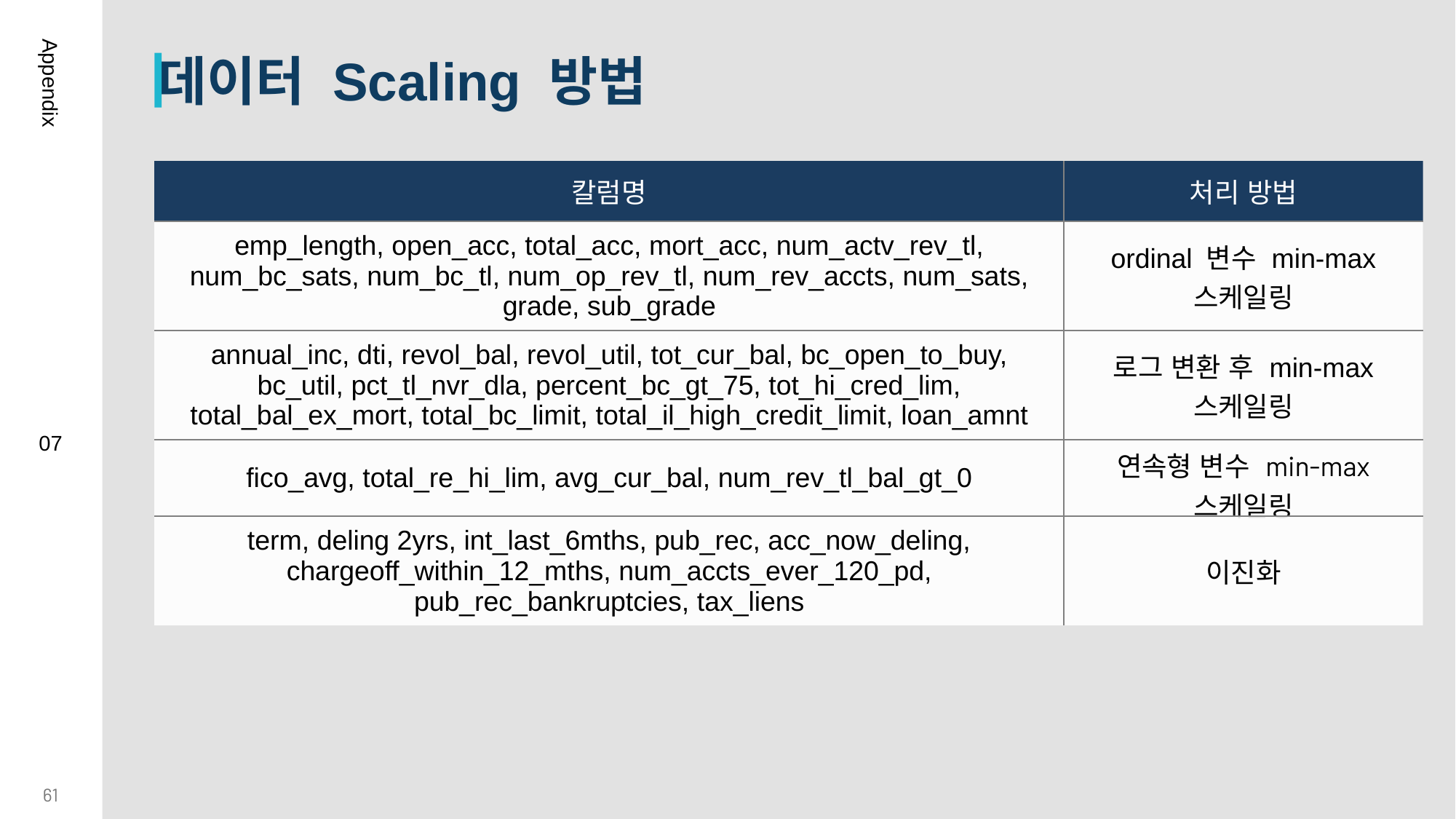

데이터 Scaling 방법

Appendix
| 칼럼명 | 처리 방법 |
| --- | --- |
| emp\_length, open\_acc, total\_acc, mort\_acc, num\_actv\_rev\_tl, num\_bc\_sats, num\_bc\_tl, num\_op\_rev\_tl, num\_rev\_accts, num\_sats, grade, sub\_grade | ordinal 변수 min-max 스케일링 |
| annual\_inc, dti, revol\_bal, revol\_util, tot\_cur\_bal, bc\_open\_to\_buy, bc\_util, pct\_tl\_nvr\_dla, percent\_bc\_gt\_75, tot\_hi\_cred\_lim, total\_bal\_ex\_mort, total\_bc\_limit, total\_il\_high\_credit\_limit, loan\_amnt | 로그 변환 후 min-max 스케일링 |
| fico\_avg, total\_re\_hi\_lim, avg\_cur\_bal, num\_rev\_tl\_bal\_gt\_0 | 연속형 변수 min-max 스케일링 |
| term, deling 2yrs, int\_last\_6mths, pub\_rec, acc\_now\_deling, chargeoff\_within\_12\_mths, num\_accts\_ever\_120\_pd, pub\_rec\_bankruptcies, tax\_liens | 이진화 |
07
61